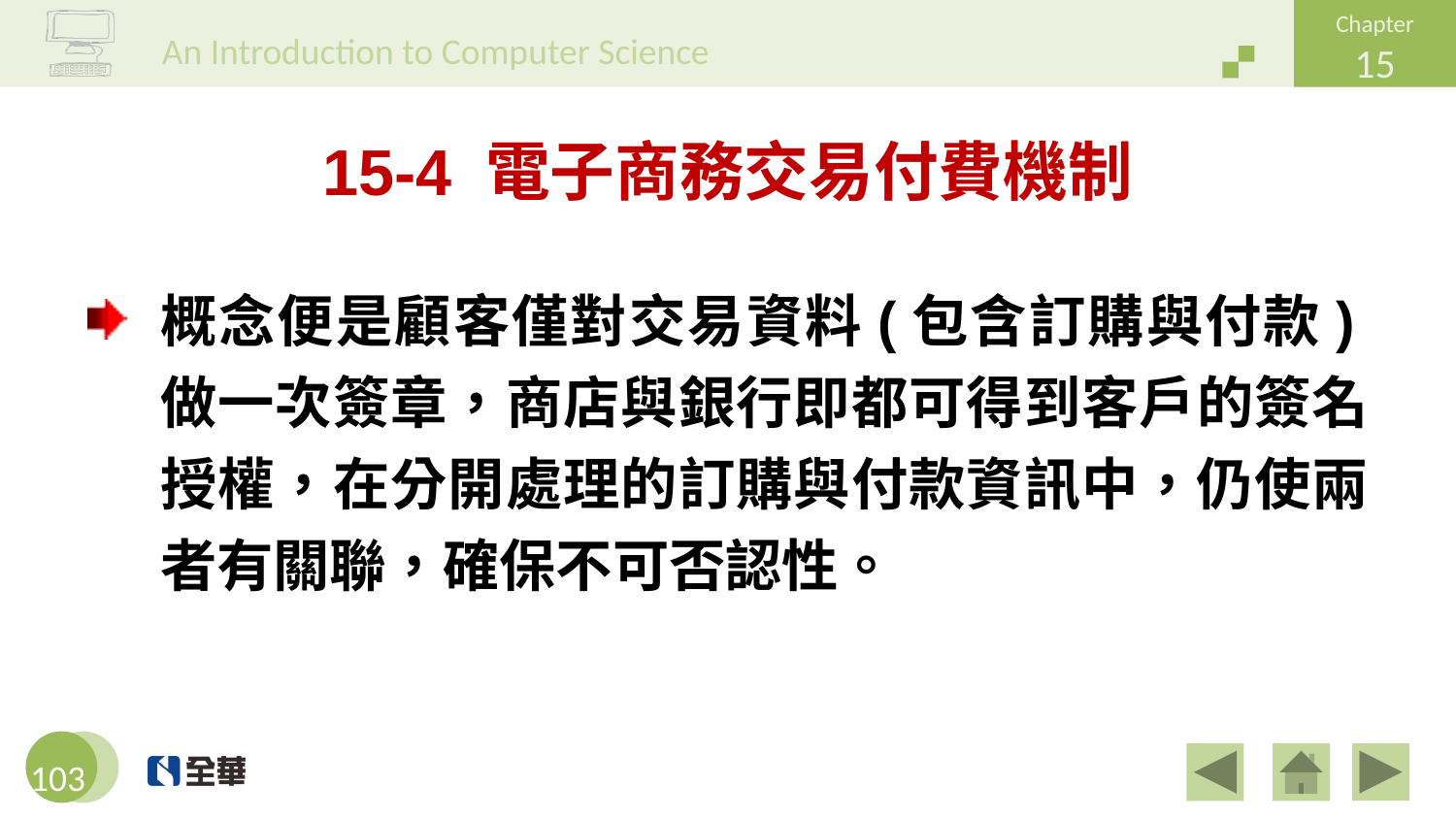

# 15-4 電子商務交易付費機制
概念便是顧客僅對交易資料(包含訂購與付款)做一次簽章，商店與銀行即都可得到客戶的簽名授權，在分開處理的訂購與付款資訊中，仍使兩者有關聯，確保不可否認性。